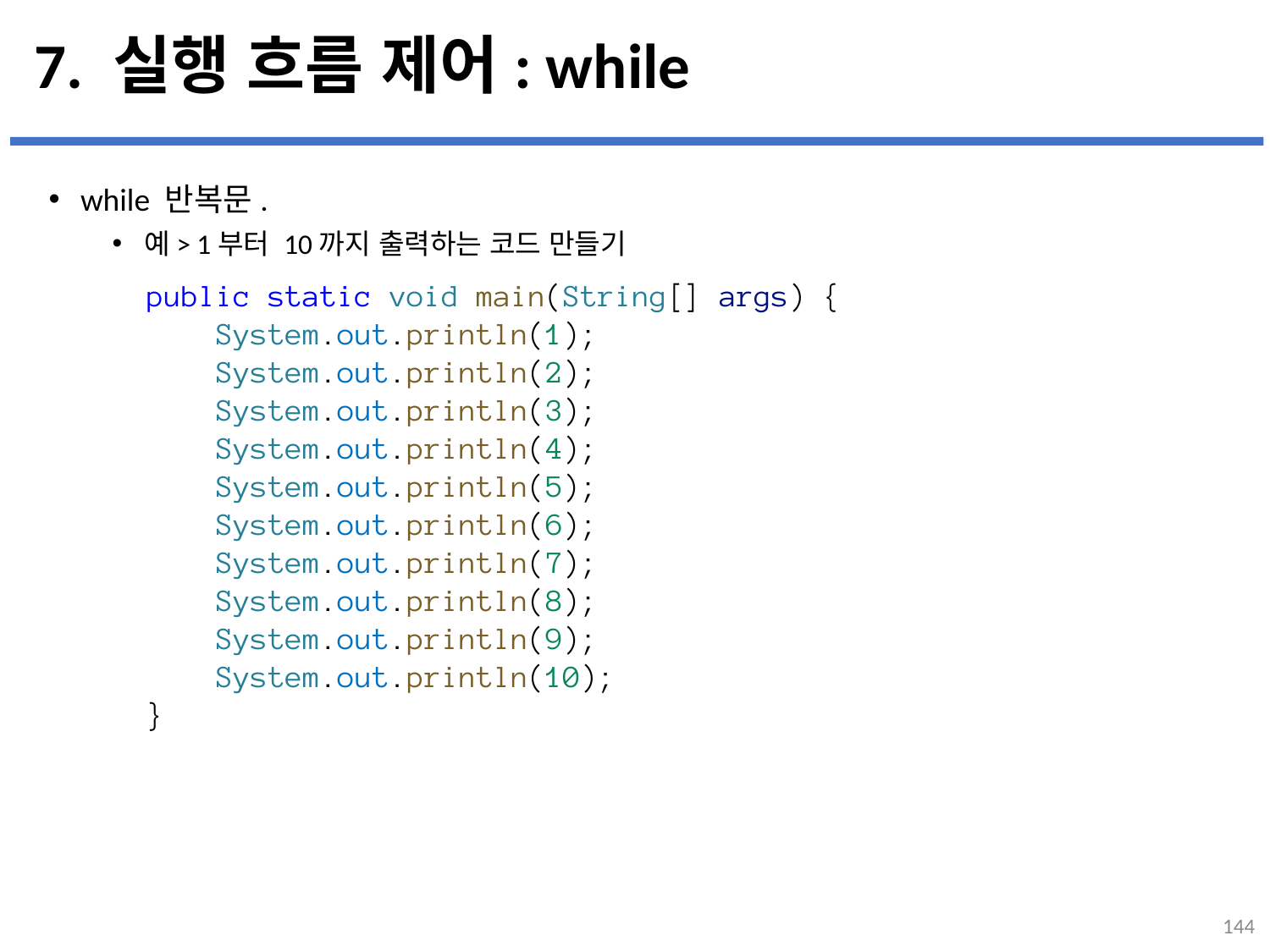

# 7. 실행 흐름 제어: while
while 반복문.
예> 1부터 10까지 출력하는 코드 만들기
...

설명
public static void main(String[] args) {
    System.out.println(1);
    System.out.println(2);
    System.out.println(3);
    System.out.println(4);
    System.out.println(5);
    System.out.println(6);
    System.out.println(7);
    System.out.println(8);
    System.out.println(9);
    System.out.println(10);
}
144